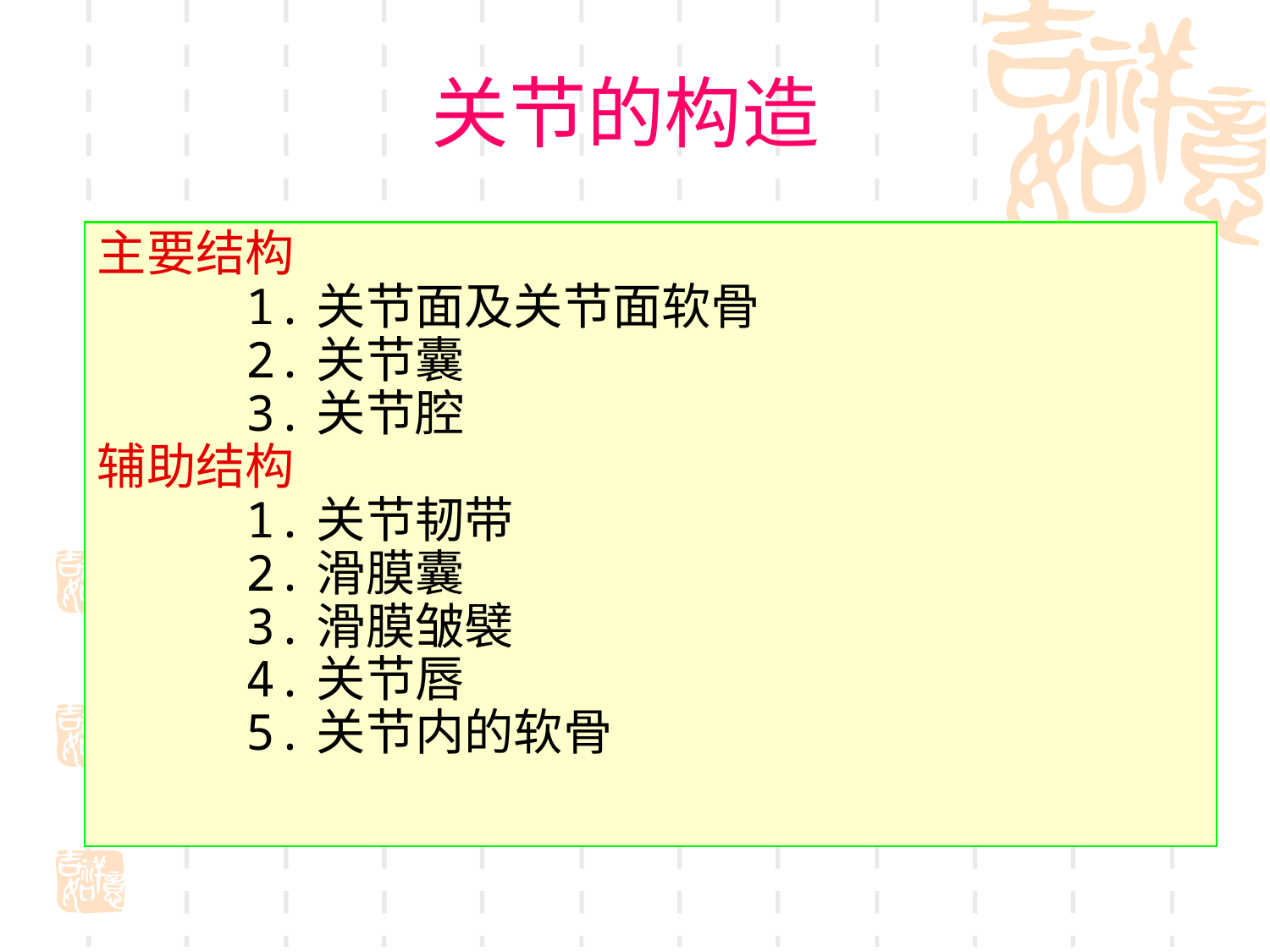

# 关节的构造
主要结构
     1.关节面及关节面软骨
     2.关节囊
     3.关节腔
辅助结构
     1.关节韧带
     2.滑膜囊
     3.滑膜皱襞
     4.关节唇
     5.关节内的软骨